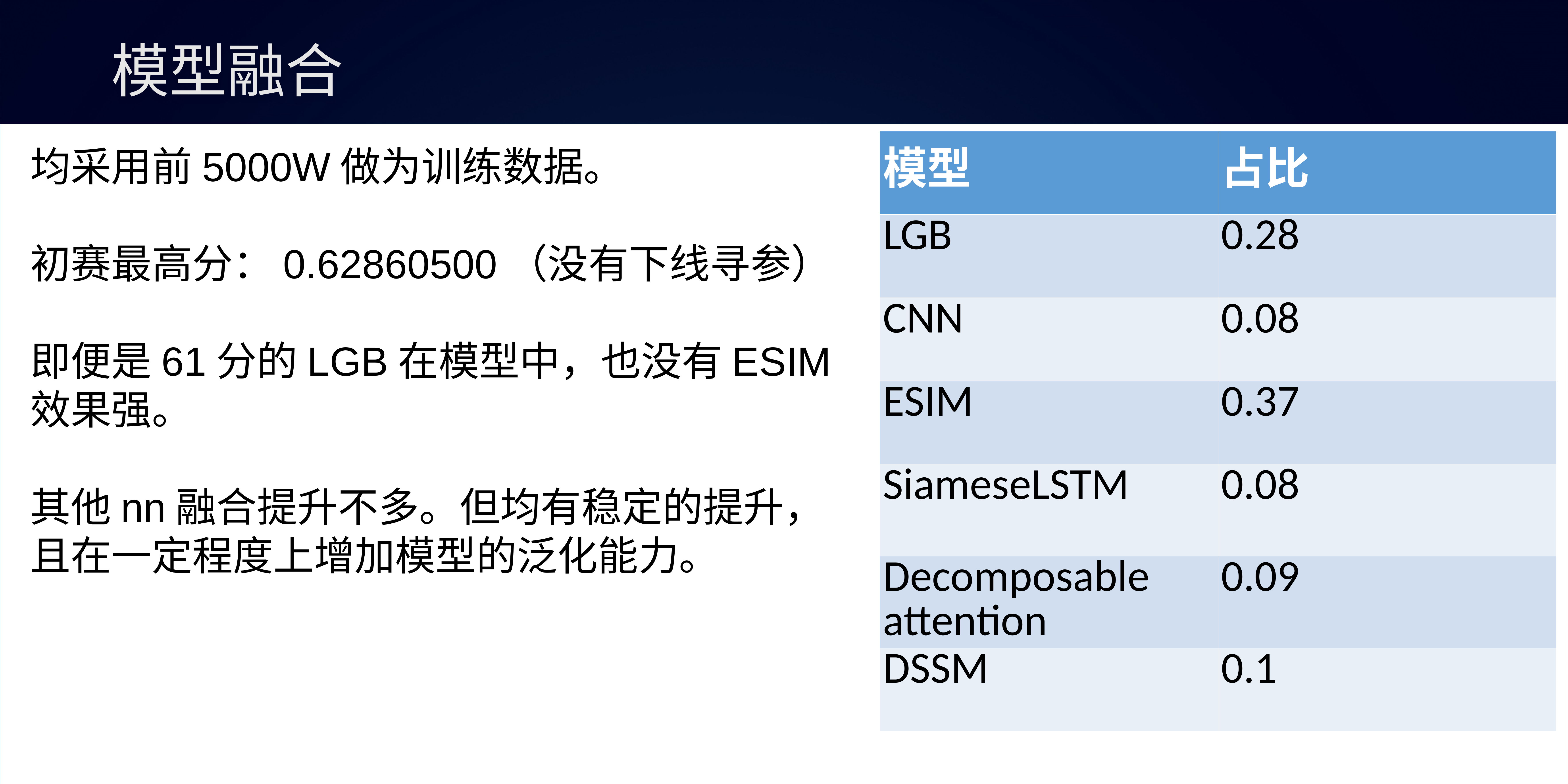

# 模型融合
| 模型 | 占比 |
| --- | --- |
| LGB | 0.28 |
| CNN | 0.08 |
| ESIM | 0.37 |
| SiameseLSTM | 0.08 |
| Decomposable attention | 0.09 |
| DSSM | 0.1 |
均采用前5000W做为训练数据。

初赛最高分：0.62860500（没有下线寻参）

即便是61分的LGB在模型中，也没有ESIM效果强。

其他nn融合提升不多。但均有稳定的提升，且在一定程度上增加模型的泛化能力。